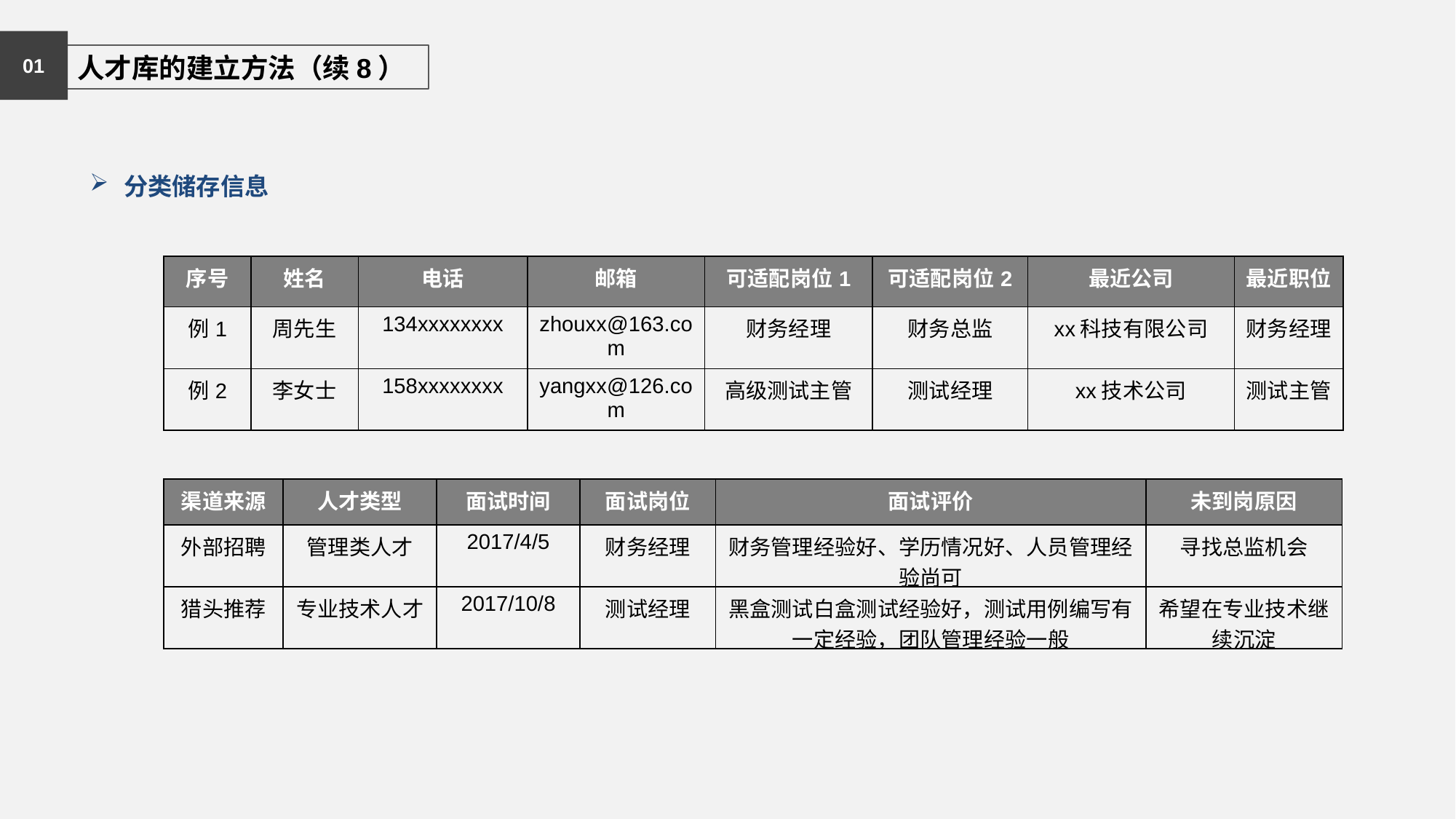

01
  人才库的建立方法（续8）
分类储存信息
| 序号 | 姓名 | 电话 | 邮箱 | 可适配岗位1 | 可适配岗位2 | 最近公司 | 最近职位 |
| --- | --- | --- | --- | --- | --- | --- | --- |
| 例1 | 周先生 | 134xxxxxxxx | zhouxx@163.com | 财务经理 | 财务总监 | xx科技有限公司 | 财务经理 |
| 例2 | 李女士 | 158xxxxxxxx | yangxx@126.com | 高级测试主管 | 测试经理 | xx技术公司 | 测试主管 |
| 渠道来源 | 人才类型 | 面试时间 | 面试岗位 | 面试评价 | 未到岗原因 |
| --- | --- | --- | --- | --- | --- |
| 外部招聘 | 管理类人才 | 2017/4/5 | 财务经理 | 财务管理经验好、学历情况好、人员管理经验尚可 | 寻找总监机会 |
| 猎头推荐 | 专业技术人才 | 2017/10/8 | 测试经理 | 黑盒测试白盒测试经验好，测试用例编写有一定经验，团队管理经验一般 | 希望在专业技术继续沉淀 |